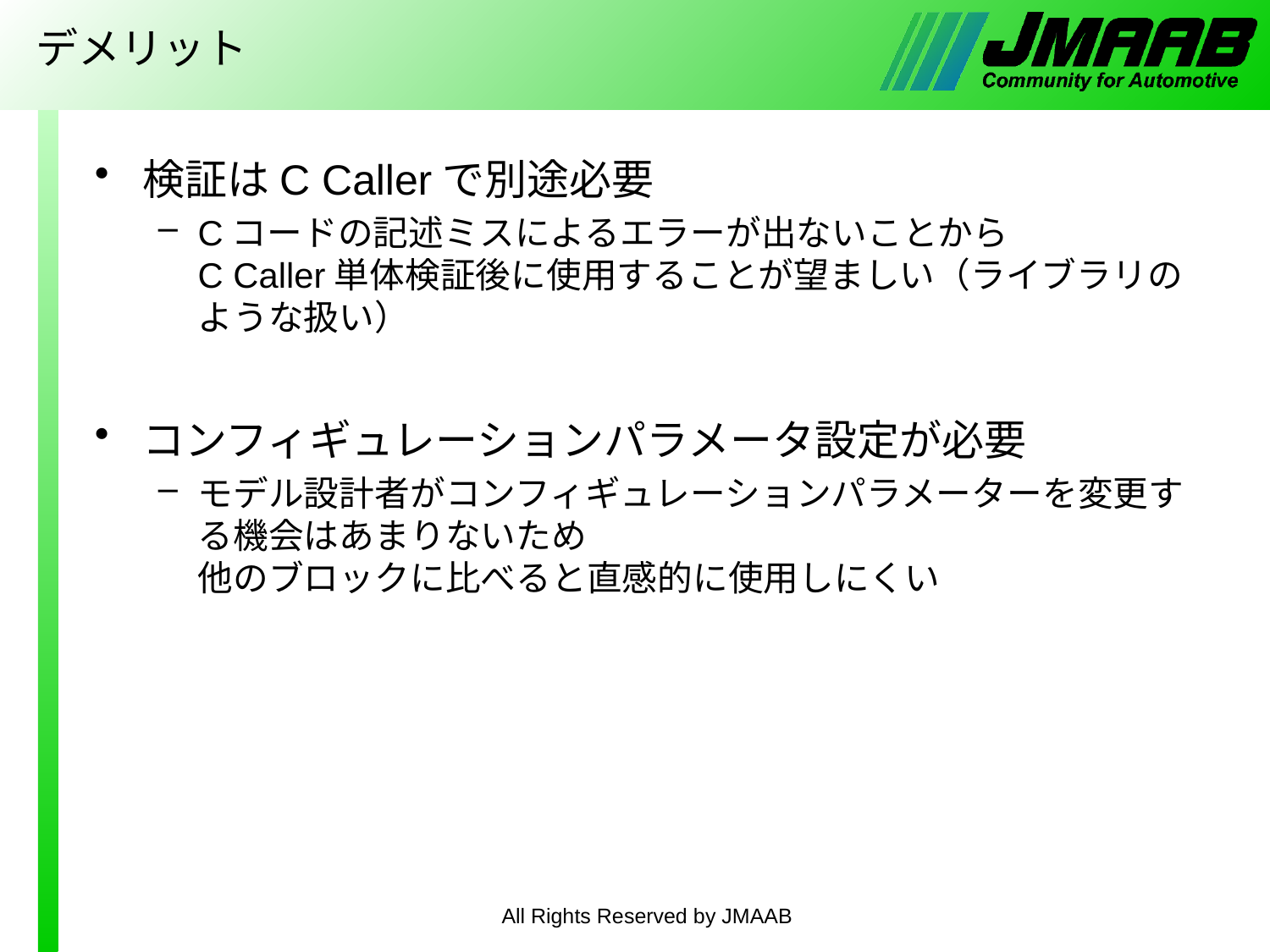

# デメリット
検証はC Callerで別途必要
Cコードの記述ミスによるエラーが出ないことから
C Caller単体検証後に使用することが望ましい（ライブラリのような扱い）

コンフィギュレーションパラメータ設定が必要
モデル設計者がコンフィギュレーションパラメーターを変更する機会はあまりないため
他のブロックに比べると直感的に使用しにくい